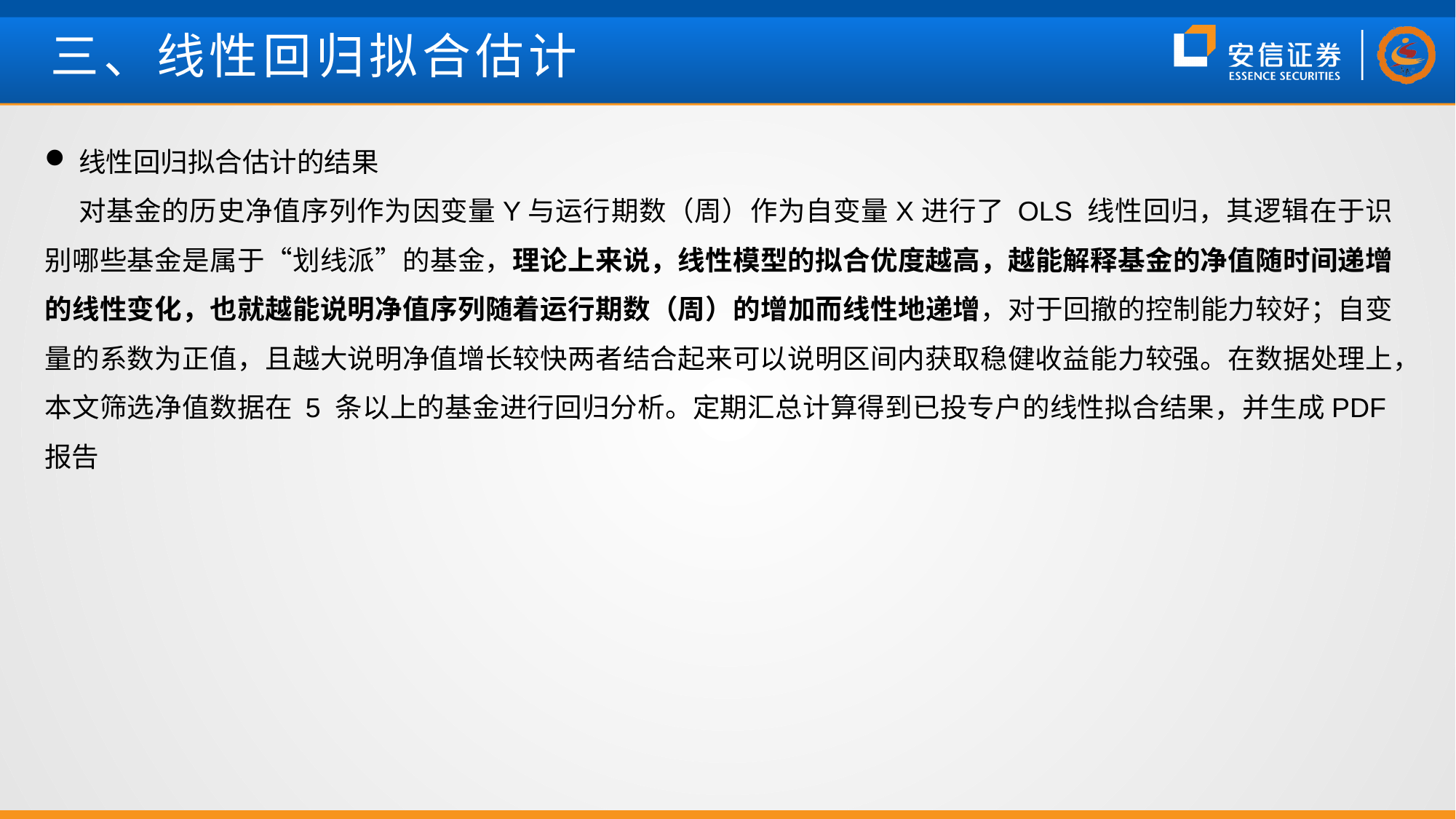

# 三、线性回归拟合估计
线性回归拟合估计的结果
    对基金的历史净值序列作为因变量Y与运行期数（周）作为自变量X进行了 OLS 线性回归，其逻辑在于识别哪些基金是属于“划线派”的基金，理论上来说，线性模型的拟合优度越高，越能解释基金的净值随时间递增的线性变化，也就越能说明净值序列随着运行期数（周）的增加而线性地递增，对于回撤的控制能力较好；自变量的系数为正值，且越大说明净值增长较快两者结合起来可以说明区间内获取稳健收益能力较强。在数据处理上，本文筛选净值数据在 5 条以上的基金进行回归分析。定期汇总计算得到已投专户的线性拟合结果，并生成PDF报告